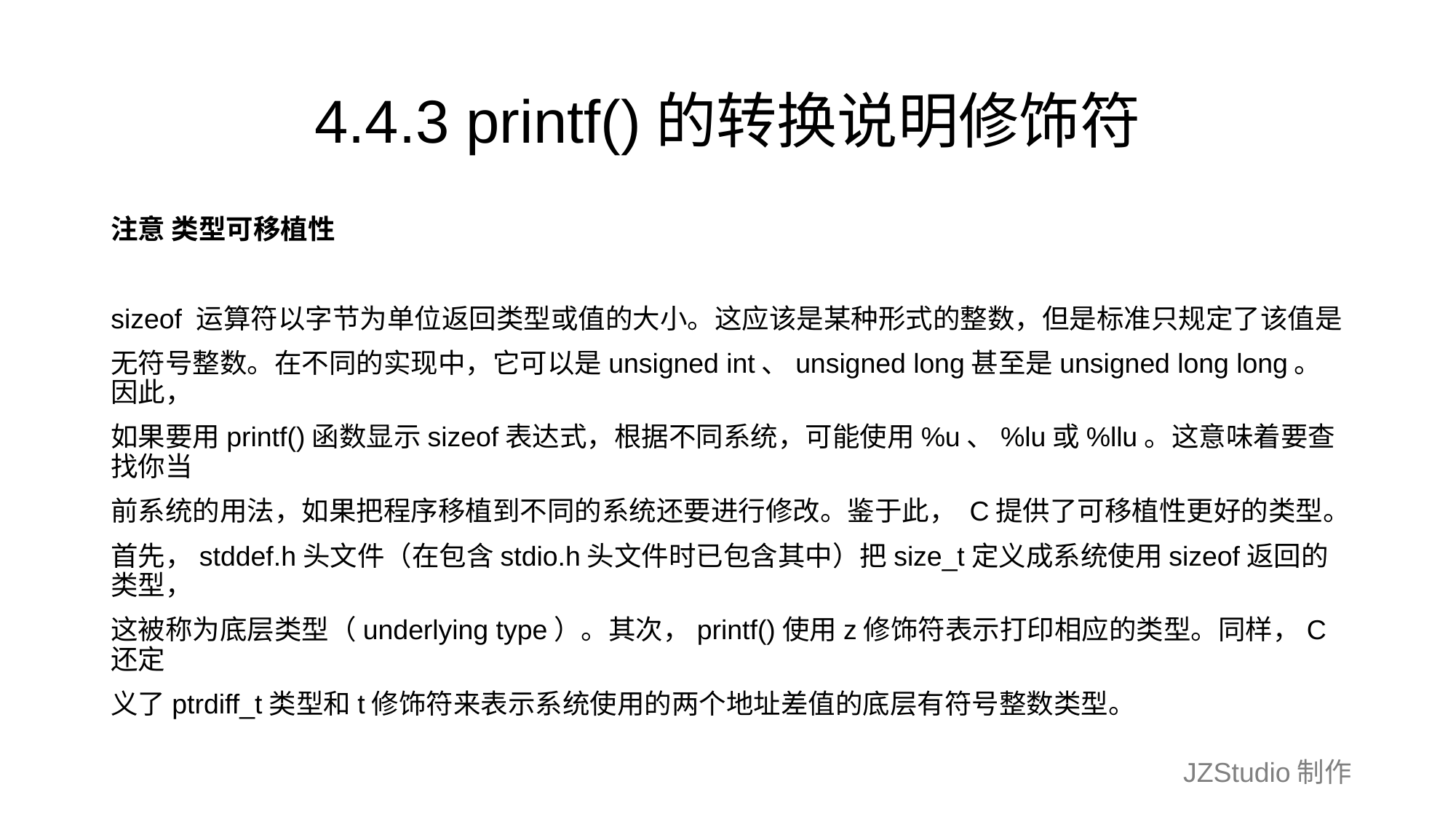

# 4.4.3 printf()的转换说明修饰符
注意 类型可移植性

sizeof 运算符以字节为单位返回类型或值的大小。这应该是某种形式的整数，但是标准只规定了该值是
无符号整数。在不同的实现中，它可以是unsigned int、unsigned long甚至是unsigned long long。因此，
如果要用printf()函数显示sizeof表达式，根据不同系统，可能使用%u、%lu或%llu。这意味着要查找你当
前系统的用法，如果把程序移植到不同的系统还要进行修改。鉴于此， C提供了可移植性更好的类型。
首先，stddef.h头文件（在包含stdio.h头文件时已包含其中）把size_t定义成系统使用sizeof返回的类型，
这被称为底层类型（underlying type）。其次，printf()使用z修饰符表示打印相应的类型。同样，C还定
义了ptrdiff_t类型和t修饰符来表示系统使用的两个地址差值的底层有符号整数类型。